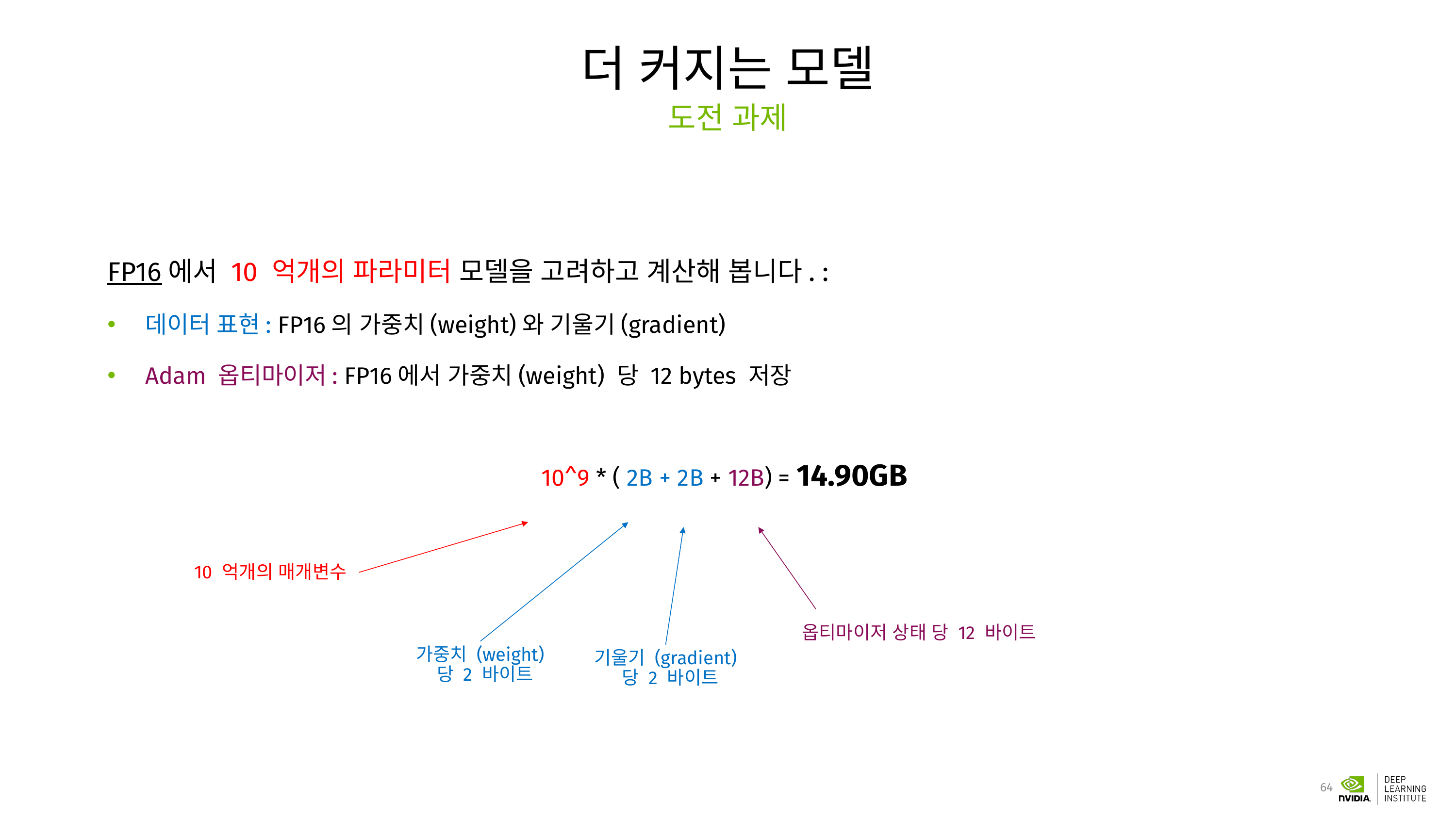

# 더 커지는 모델
도전 과제

FP16에서 10 억개의 파라미터 모델을 고려하고 계산해 봅니다. :

데이터 표현: FP16의 가중치(weight)와 기울기(gradient)

Adam 옵티마이저: FP16에서 가중치(weight) 당 12 bytes 저장

10^9 * ( 2B + 2B + 12B) = 14.90GB

10 억개의 매개변수
옵티마이저 상태 당 12 바이트
가중치 (weight)
 당 2 바이트
기울기 (gradient)
 당 2 바이트